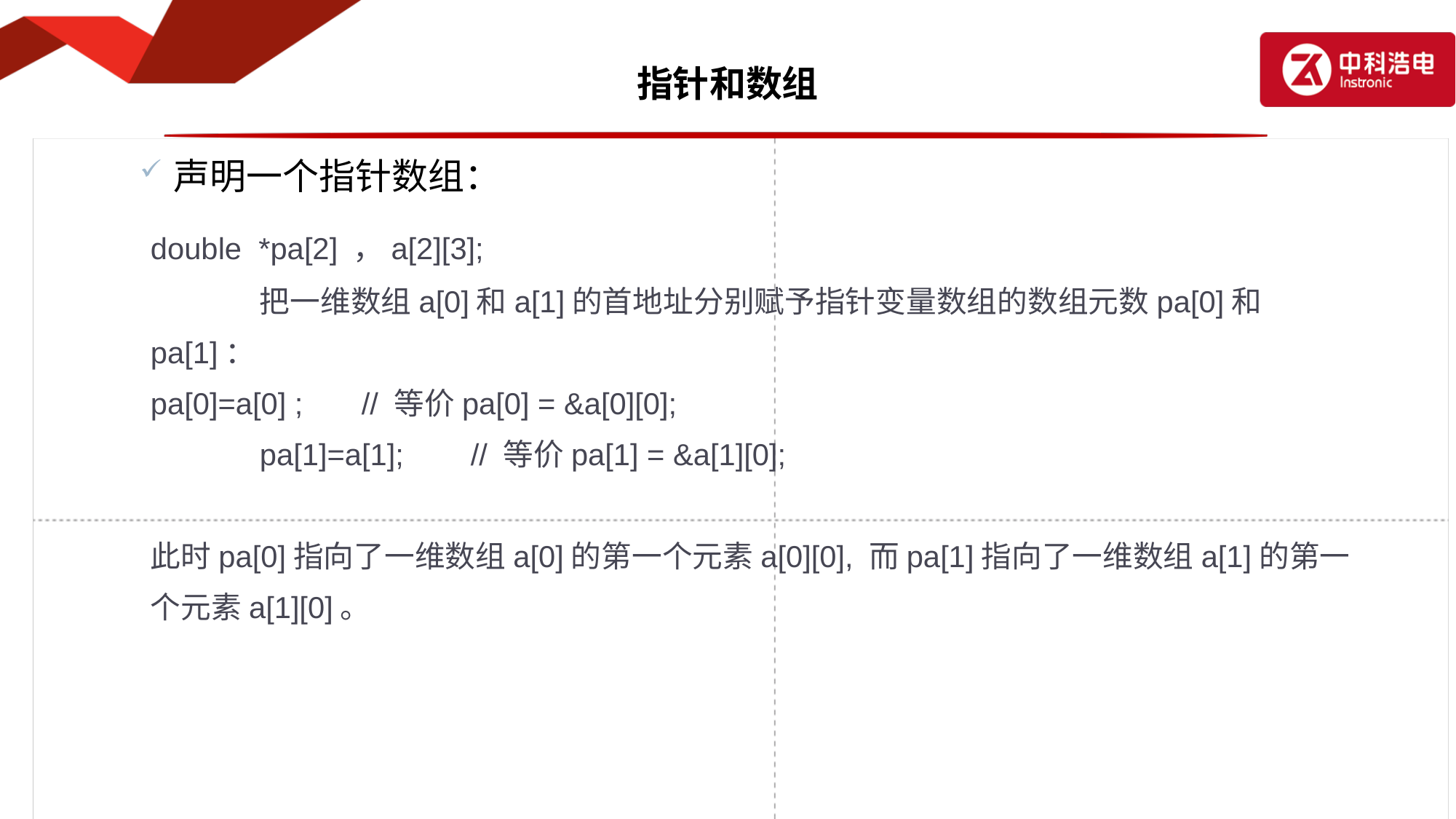

# 指针和数组
声明一个指针数组：
    	double  *pa[2] ，a[2][3];
          	把一维数组a[0]和a[1]的首地址分别赋予指针变量数组的数组元数pa[0]和pa[1]：
     	pa[0]=a[0] ;       // 等价pa[0] = &a[0][0];
    		pa[1]=a[1];        // 等价pa[1] = &a[1][0];

       	此时pa[0]指向了一维数组a[0]的第一个元素a[0][0], 而pa[1]指向了一维数组a[1]的第一个元素a[1][0]。